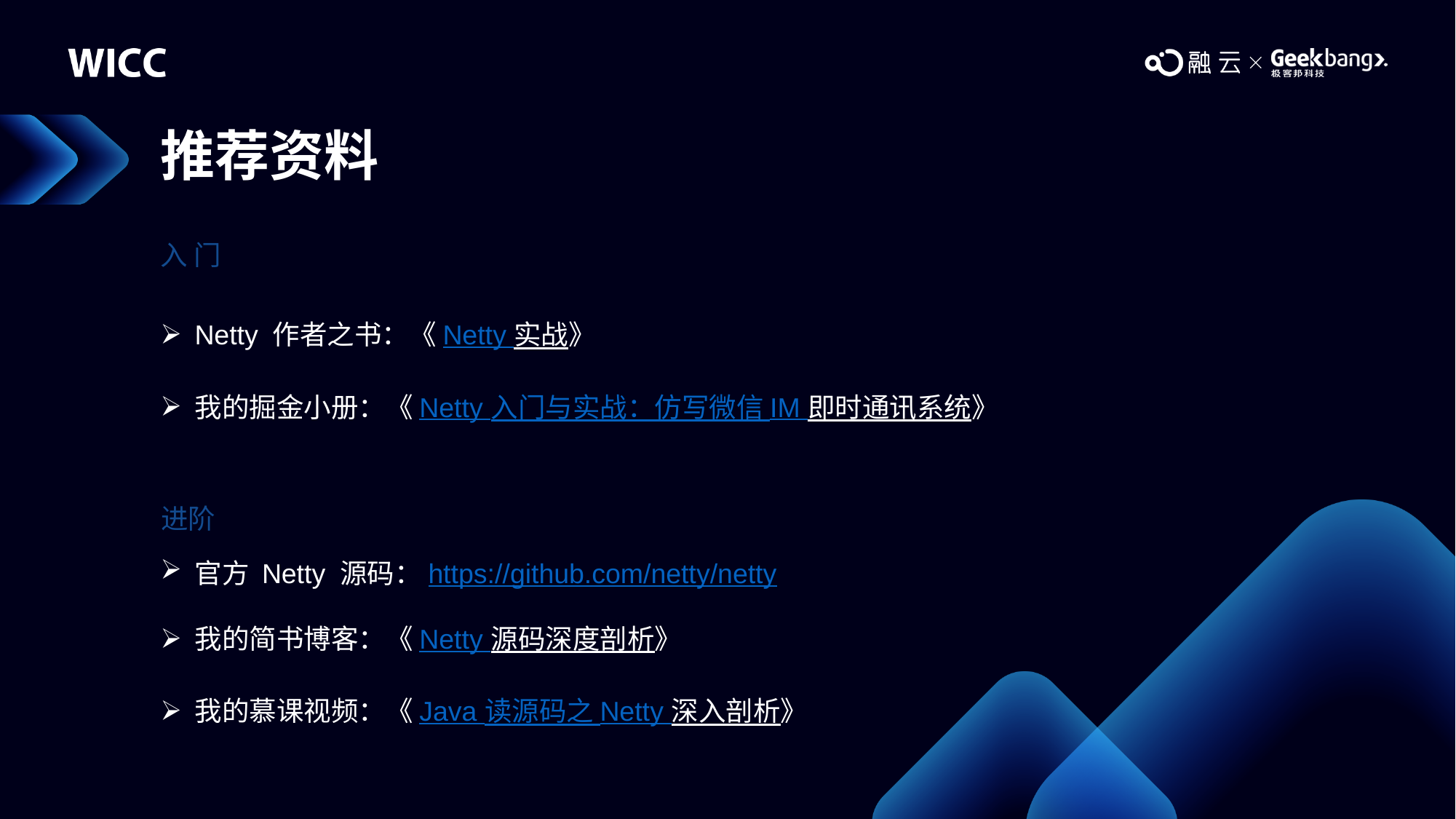

# 推荐资料
入 门
Netty 作者之书：《Netty 实战》

我的掘金小册：《Netty 入门与实战：仿写微信 IM 即时通讯系统》
进阶

官方 Netty 源码：https://github.com/netty/netty

我的简书博客：《Netty 源码深度剖析》

我的慕课视频：《Java 读源码之 Netty 深入剖析》